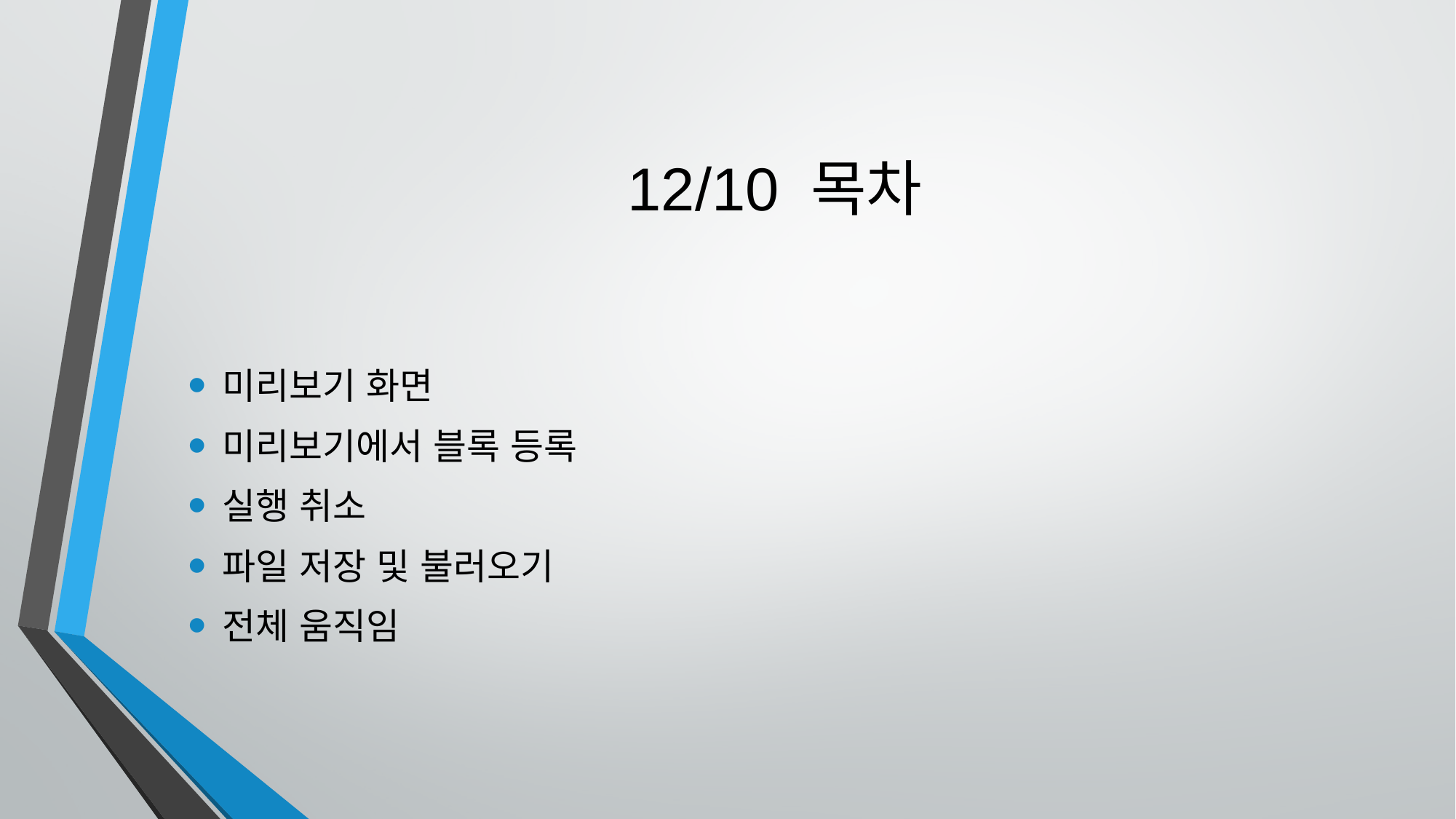

# 12/10 목차
미리보기 화면
미리보기에서 블록 등록
실행 취소
파일 저장 및 불러오기
전체 움직임